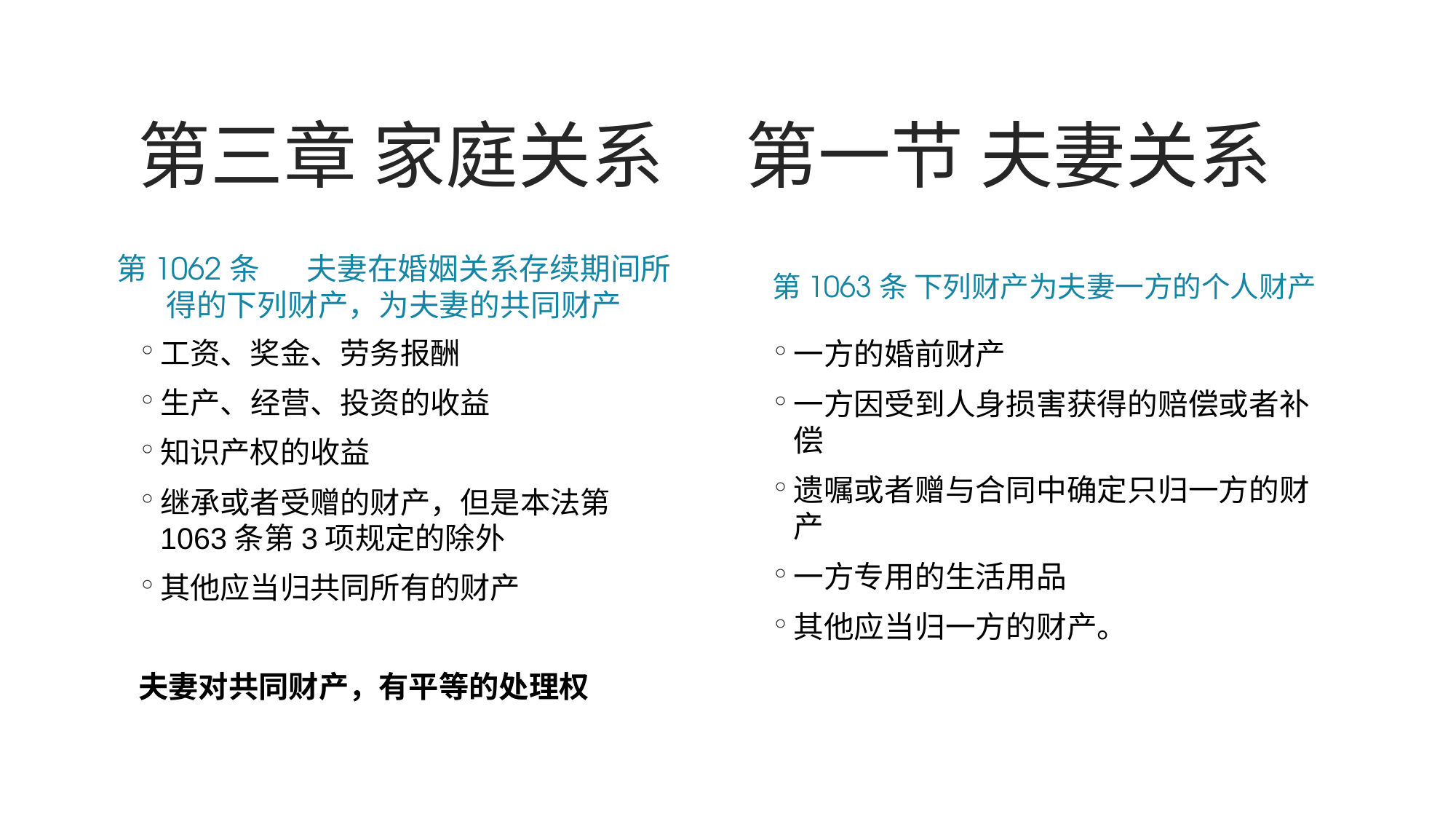

# 第三章 家庭关系     第一节 夫妻关系
第1063条 下列财产为夫妻一方的个人财产
第1062条       夫妻在婚姻关系存续期间所得的下列财产，为夫妻的共同财产
工资、奖金、劳务报酬
生产、经营、投资的收益
知识产权的收益
继承或者受赠的财产，但是本法第1063条第3项规定的除外
其他应当归共同所有的财产

夫妻对共同财产，有平等的处理权
一方的婚前财产
一方因受到人身损害获得的赔偿或者补偿
遗嘱或者赠与合同中确定只归一方的财产
一方专用的生活用品
其他应当归一方的财产。